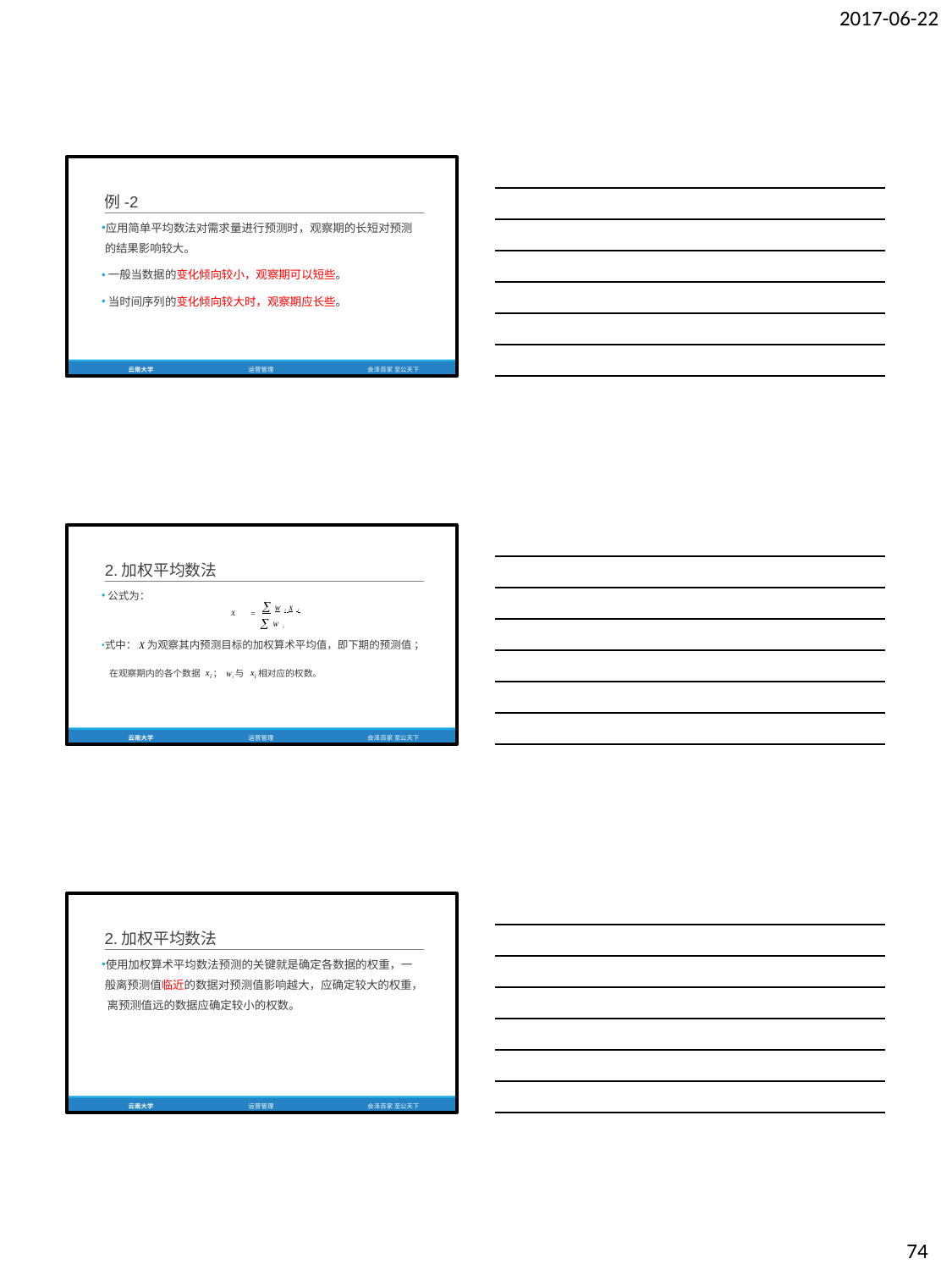

2017-06-22

例-2
应用简单平均数法对需求量进行预测时，观察期的长短对预测 的结果影响较大。

一般当数据的变化倾向较小，观察期可以短些。

当时间序列的变化倾向较大时，观察期应长些。

云南大学
运营管理
会泽百家 至公天下

2.加权平均数法
公式为：

X   =  ∑Wi  X i
∑Wi
式中：X为观察其内预测目标的加权算术平均值，即下期的预测值 ；  在观察期内的各个数据xi；Wi与xi相对应的权数。

云南大学
运营管理
会泽百家 至公天下

2.加权平均数法
使用加权算术平均数法预测的关键就是确定各数据的权重，一 般离预测值临近的数据对预测值影响越大，应确定较大的权重，  离预测值远的数据应确定较小的权数。

云南大学
运营管理
会泽百家 至公天下

74